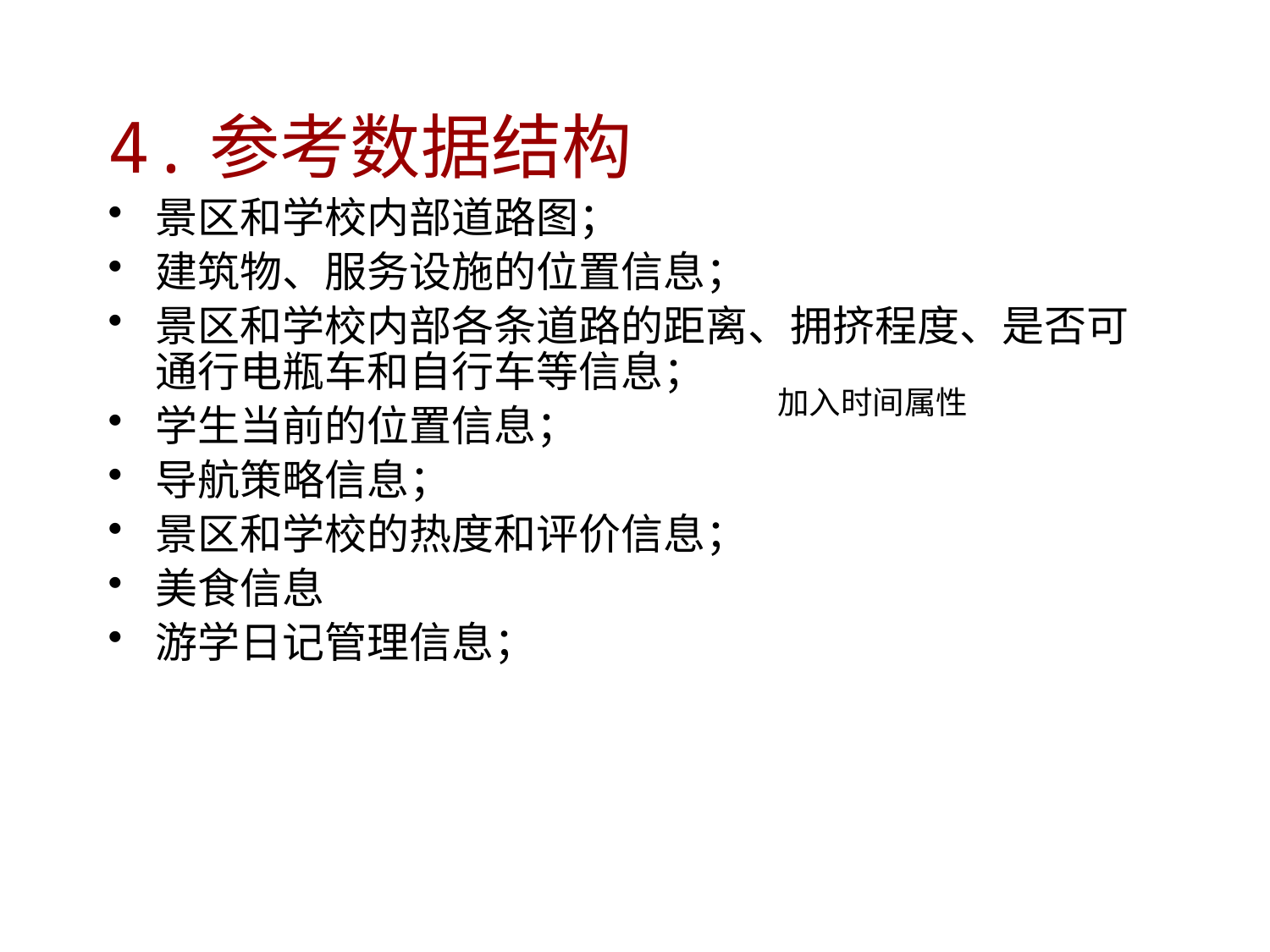

4.参考数据结构
景区和学校内部道路图；
建筑物、服务设施的位置信息；
景区和学校内部各条道路的距离、拥挤程度、是否可通行电瓶车和自行车等信息；
学生当前的位置信息；
导航策略信息；
景区和学校的热度和评价信息；
美食信息
游学日记管理信息；
加入时间属性